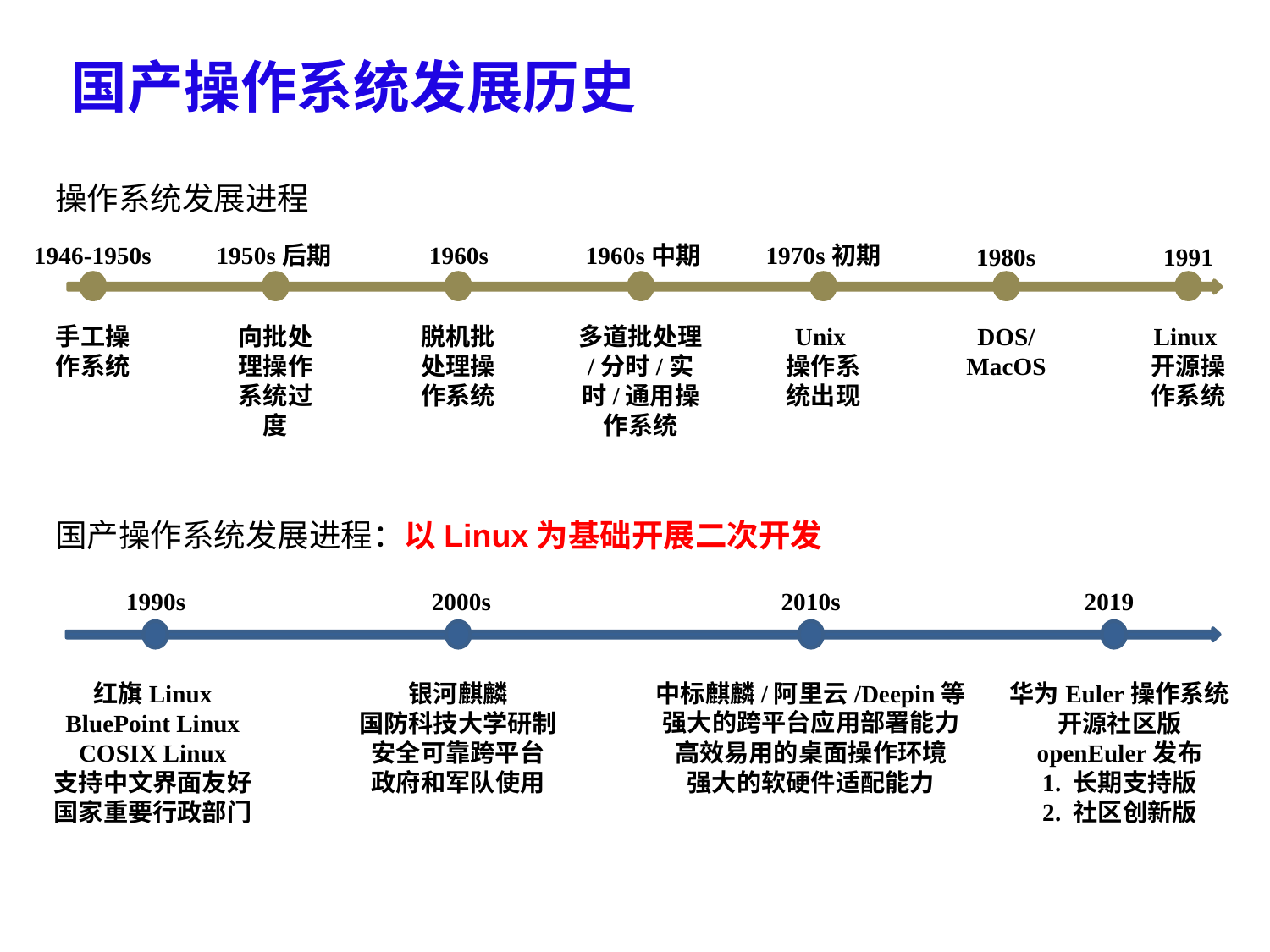

# 国产操作系统发展历史
操作系统发展进程
1970s初期
1960s
1950s后期
1960s中期
1946-1950s
1991
1980s

Linux开源操作系统
手工操
作系统
向批处理操作系统过度
脱机批处理操作系统
多道批处理/分时/实时/通用操作系统
Unix操作系统出现
DOS/ MacOS
国产操作系统发展进程：以Linux为基础开展二次开发
1990s
2000s
2010s
2019

中标麒麟/阿里云/Deepin等
强大的跨平台应用部署能力
高效易用的桌面操作环境
强大的软硬件适配能力
华为Euler操作系统
开源社区版
openEuler发布
1. 长期支持版
2. 社区创新版
红旗Linux
BluePoint Linux
COSIX Linux
支持中文界面友好
国家重要行政部门
银河麒麟
国防科技大学研制
安全可靠跨平台
政府和军队使用